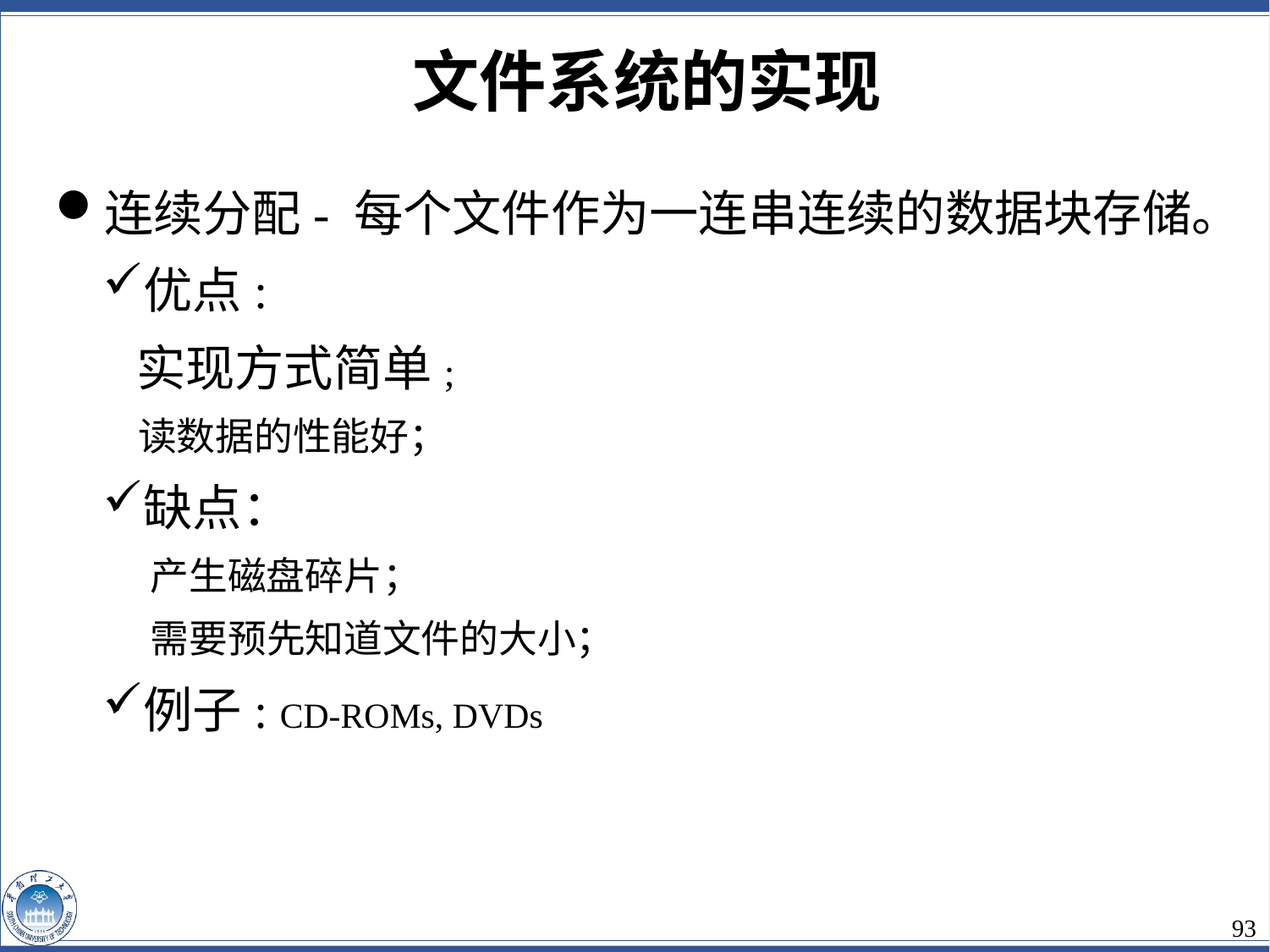

文件系统的实现
连续分配- 每个文件作为一连串连续的数据块存储。
优点:
  实现方式简单;
   读数据的性能好；
缺点：
产生磁盘碎片；
需要预先知道文件的大小；
例子: CD-ROMs, DVDs
93